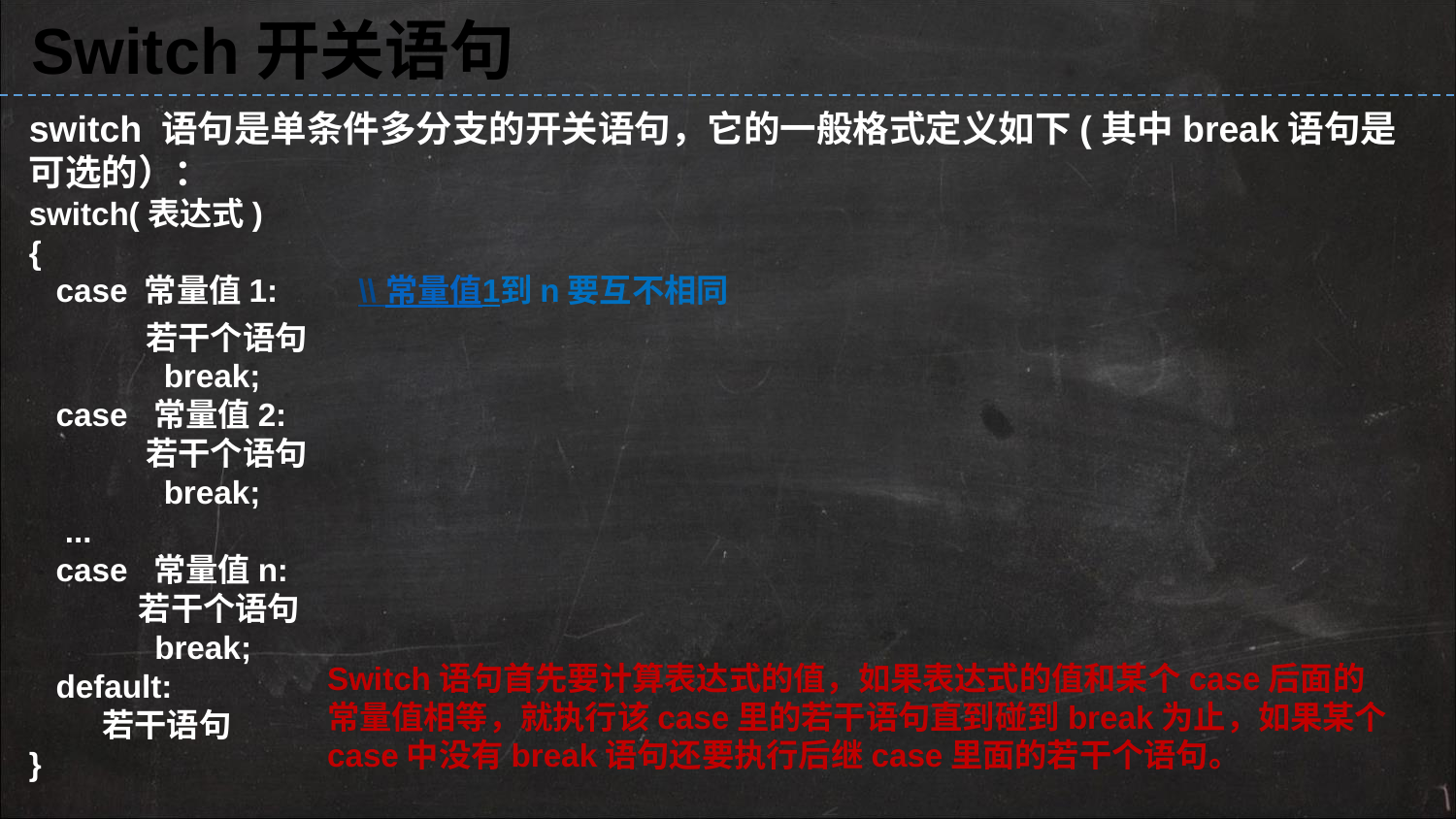

Switch开关语句
switch 语句是单条件多分支的开关语句，它的一般格式定义如下(其中break语句是可选的）：
switch(表达式)
{
   case 常量值1:         \\ 常量值1到n要互不相同
               若干个语句
               break;
   case  常量值2:
               若干个语句
               break;
    ...
   case  常量值n:
              若干个语句
              break;
   default:
         若干语句
}
Switch语句首先要计算表达式的值，如果表达式的值和某个case后面的常量值相等，就执行该case里的若干语句直到碰到break为止，如果某个case中没有break语句还要执行后继case里面的若干个语句。